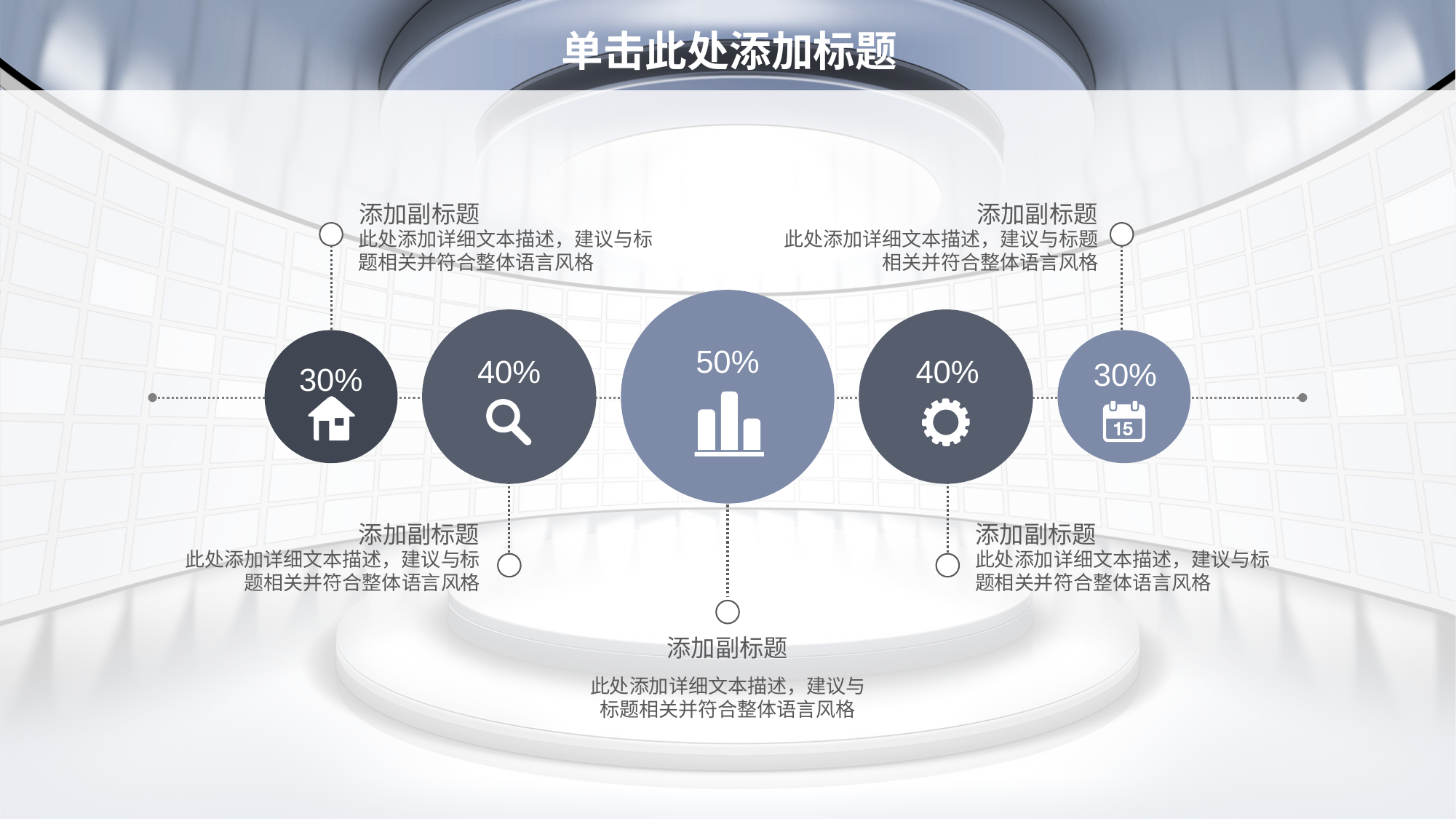

# 单击此处添加标题
添加副标题
此处添加详细文本描述，建议与标题相关并符合整体语言风格
添加副标题
此处添加详细文本描述，建议与标题相关并符合整体语言风格

30%

30%

50%

40%

40%

添加副标题
此处添加详细文本描述，建议与标题相关并符合整体语言风格
添加副标题
此处添加详细文本描述，建议与标题相关并符合整体语言风格
添加副标题
此处添加详细文本描述，建议与标题相关并符合整体语言风格